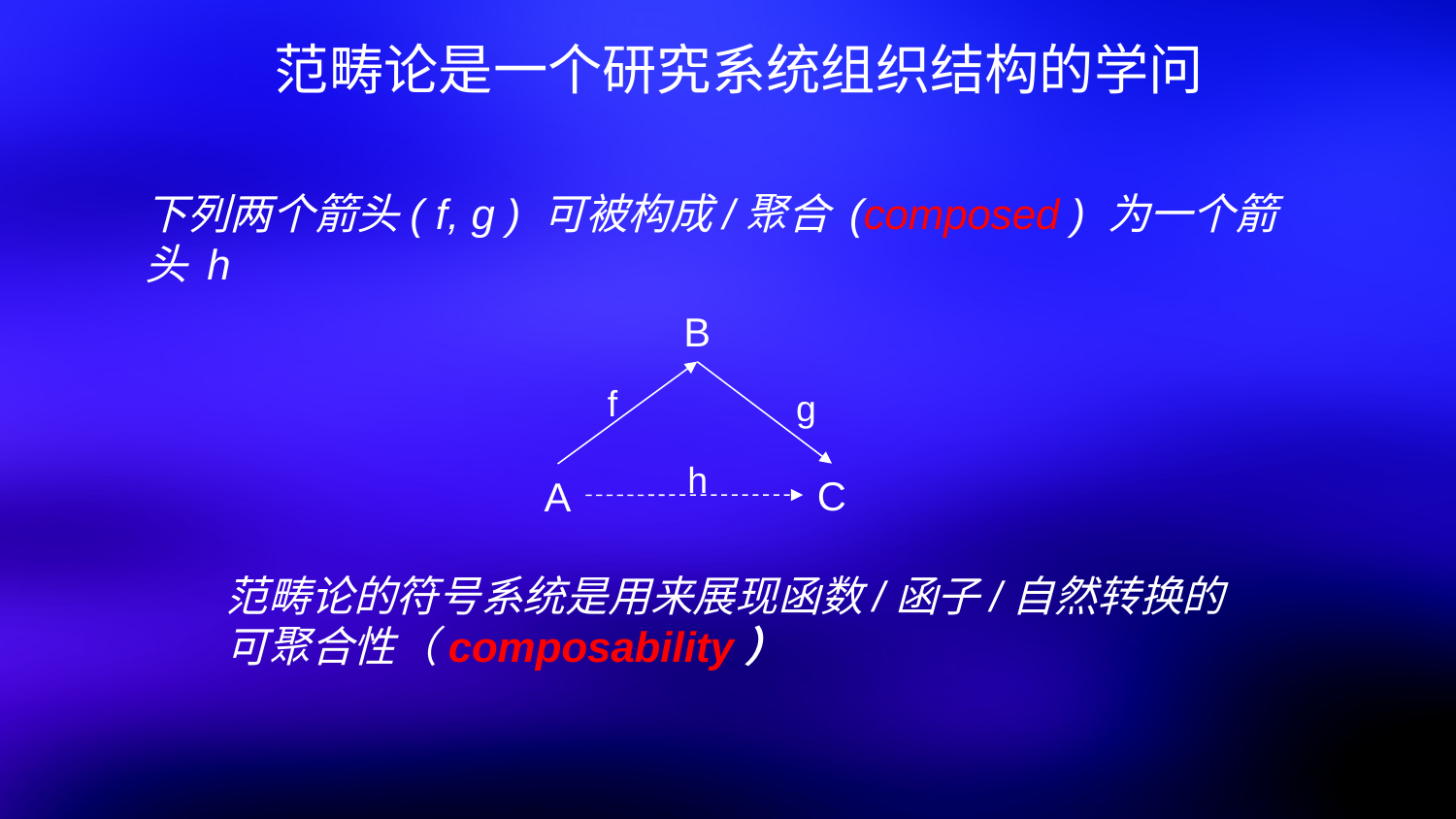

范畴论是一个研究系统组织结构的学问
下列两个箭头( f, g ) 可被构成/聚合 (composed ) 为一个箭头 h
B
f
g
h
C
A
范畴论的符号系统是用来展现函数/函子/自然转换的可聚合性（composability）